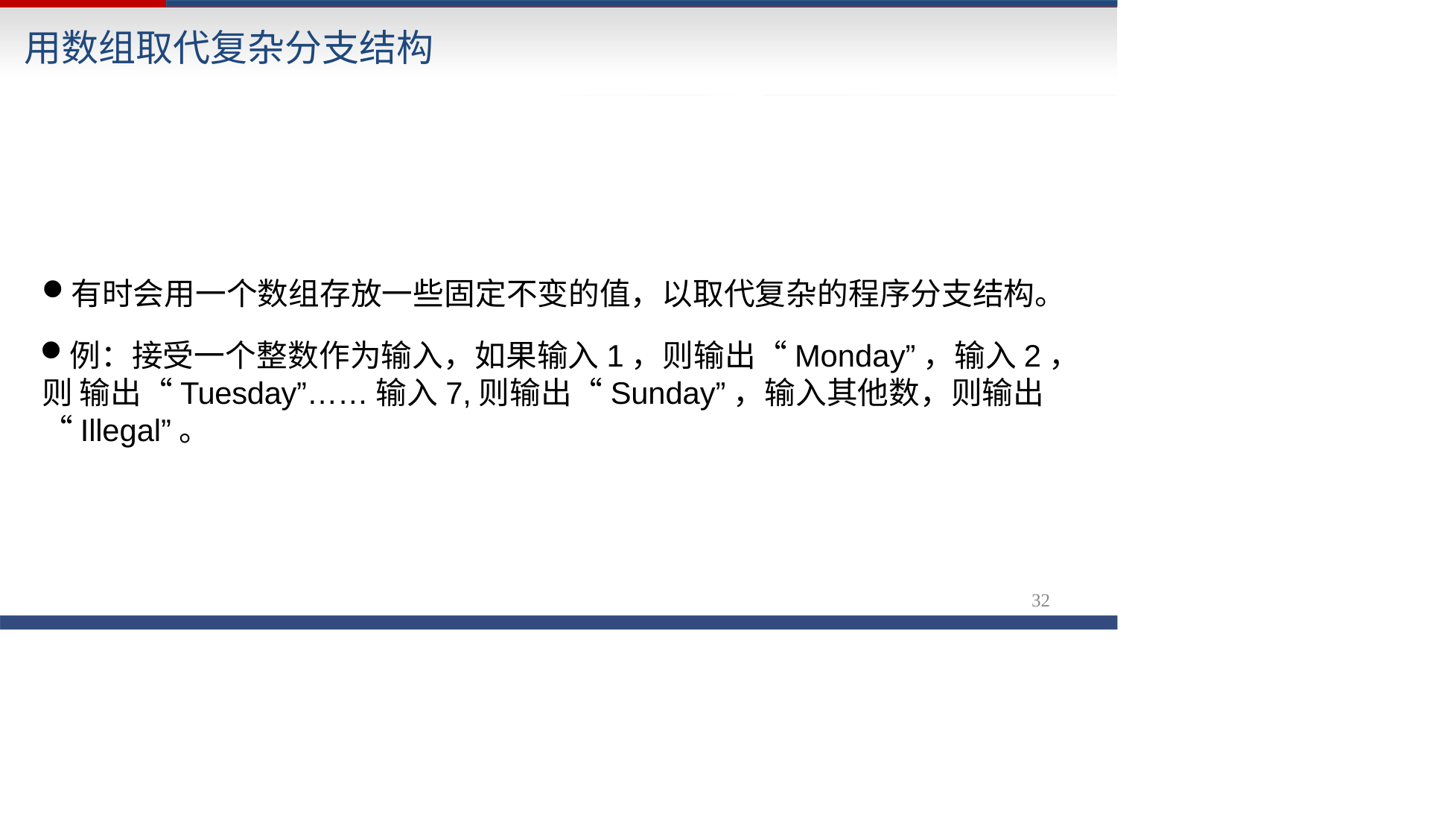

# 用数组取代复杂分支结构
有时会用一个数组存放一些固定不变的值，以取代复杂的程序分支结构。

例：接受一个整数作为输入，如果输入1，则输出“Monday”，输入2，则 输出“Tuesday”……输入7,则输出“Sunday”，输入其他数，则输出 “Illegal”。
32